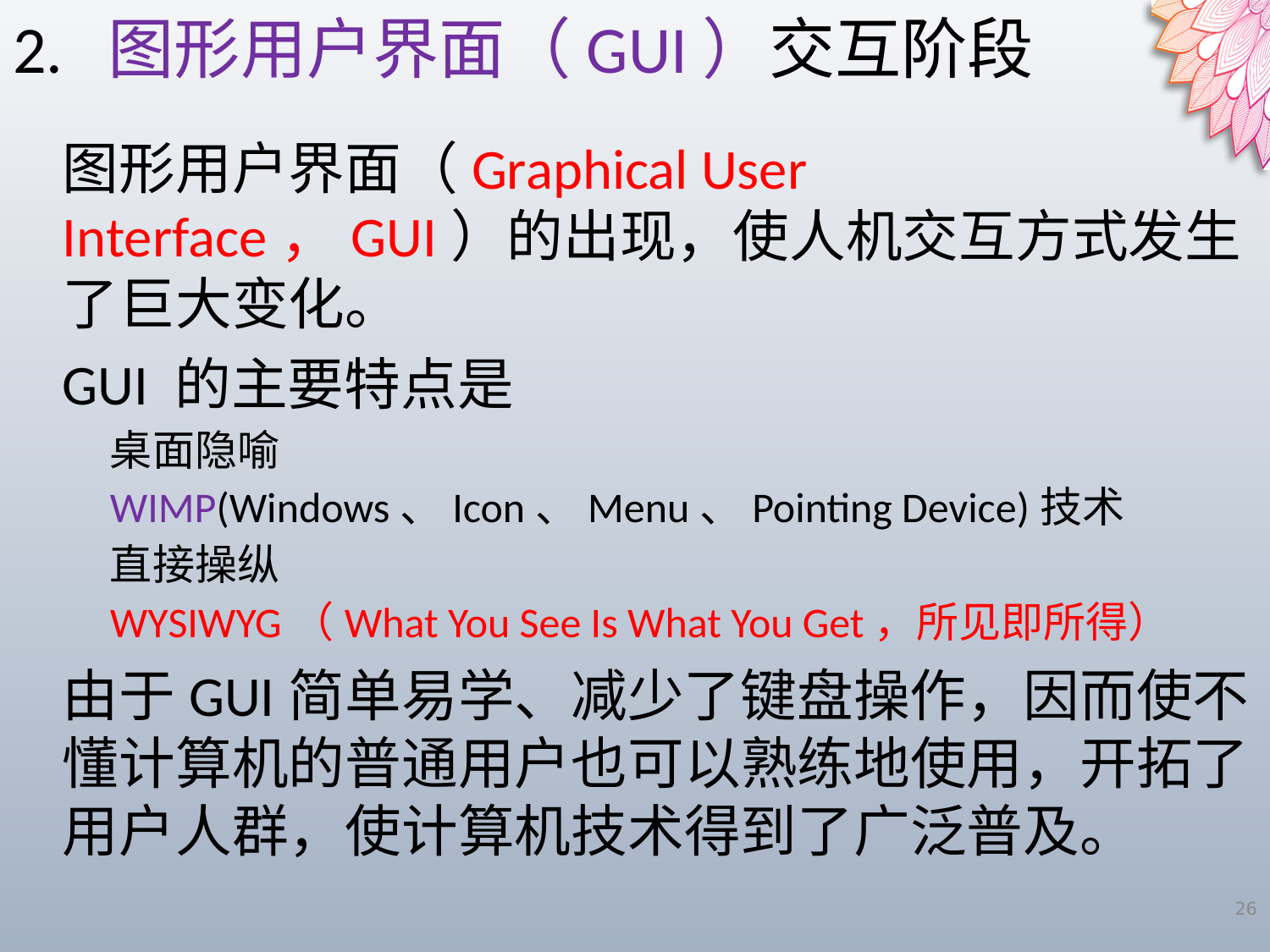

2.  图形用户界面（GUI）交互阶段
图形用户界面（Graphical User Interface，GUI）的出现，使人机交互方式发生了巨大变化。
GUI 的主要特点是
桌面隐喻
WIMP(Windows、Icon、Menu、Pointing Device)技术
直接操纵
WYSIWYG（What You See Is What You Get，所见即所得）
由于GUI简单易学、减少了键盘操作，因而使不懂计算机的普通用户也可以熟练地使用，开拓了用户人群，使计算机技术得到了广泛普及。
26